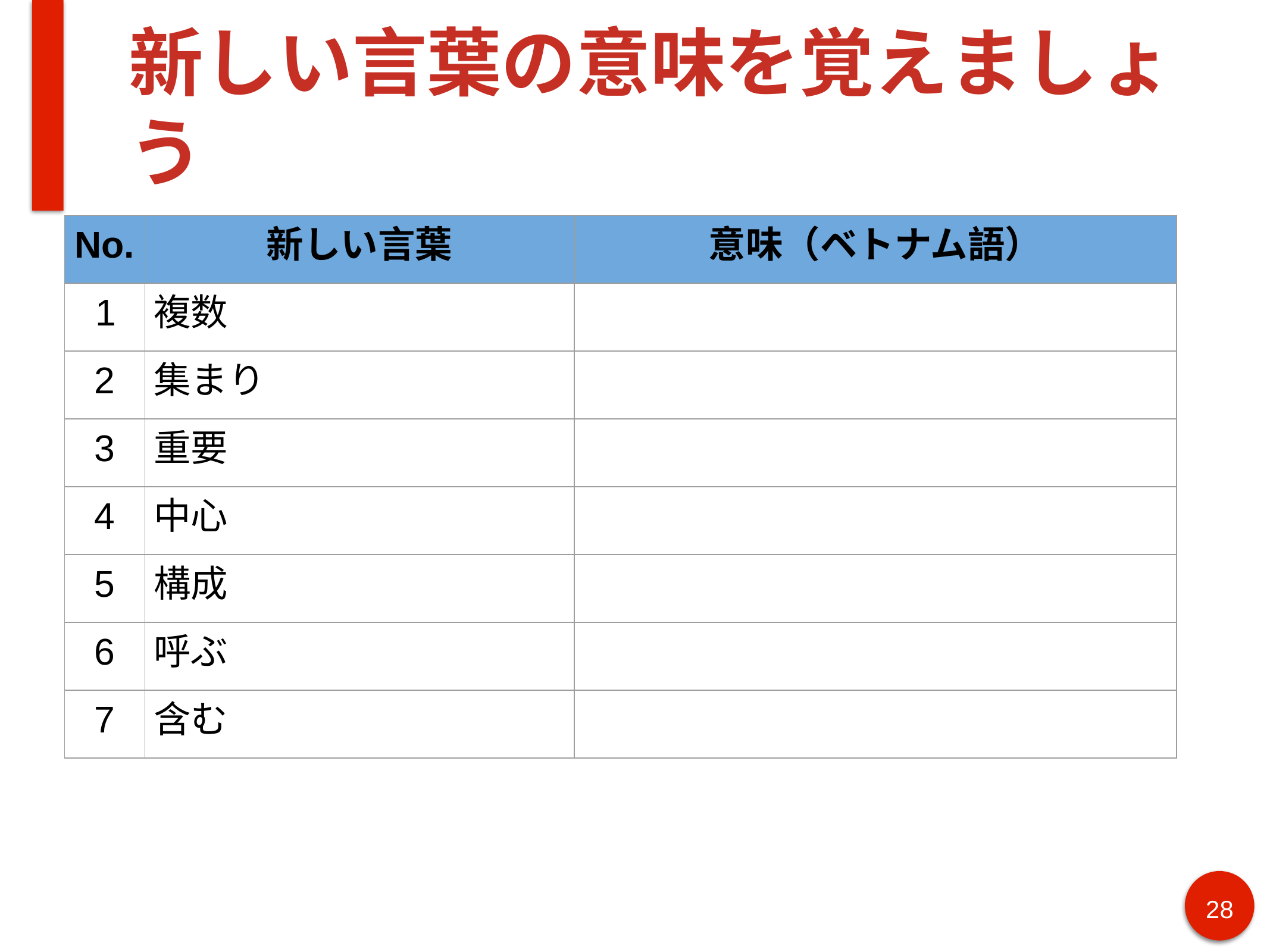

# 新しい言葉の意味を覚えましょう
| No. | 新しい言葉 | 意味（ベトナム語） |
| --- | --- | --- |
| 1 | 複数 |  |
| 2 | 集まり |  |
| 3 | 重要 |  |
| 4 | 中心 |  |
| 5 | 構成 |  |
| 6 | 呼ぶ |  |
| 7 | 含む |  |
28